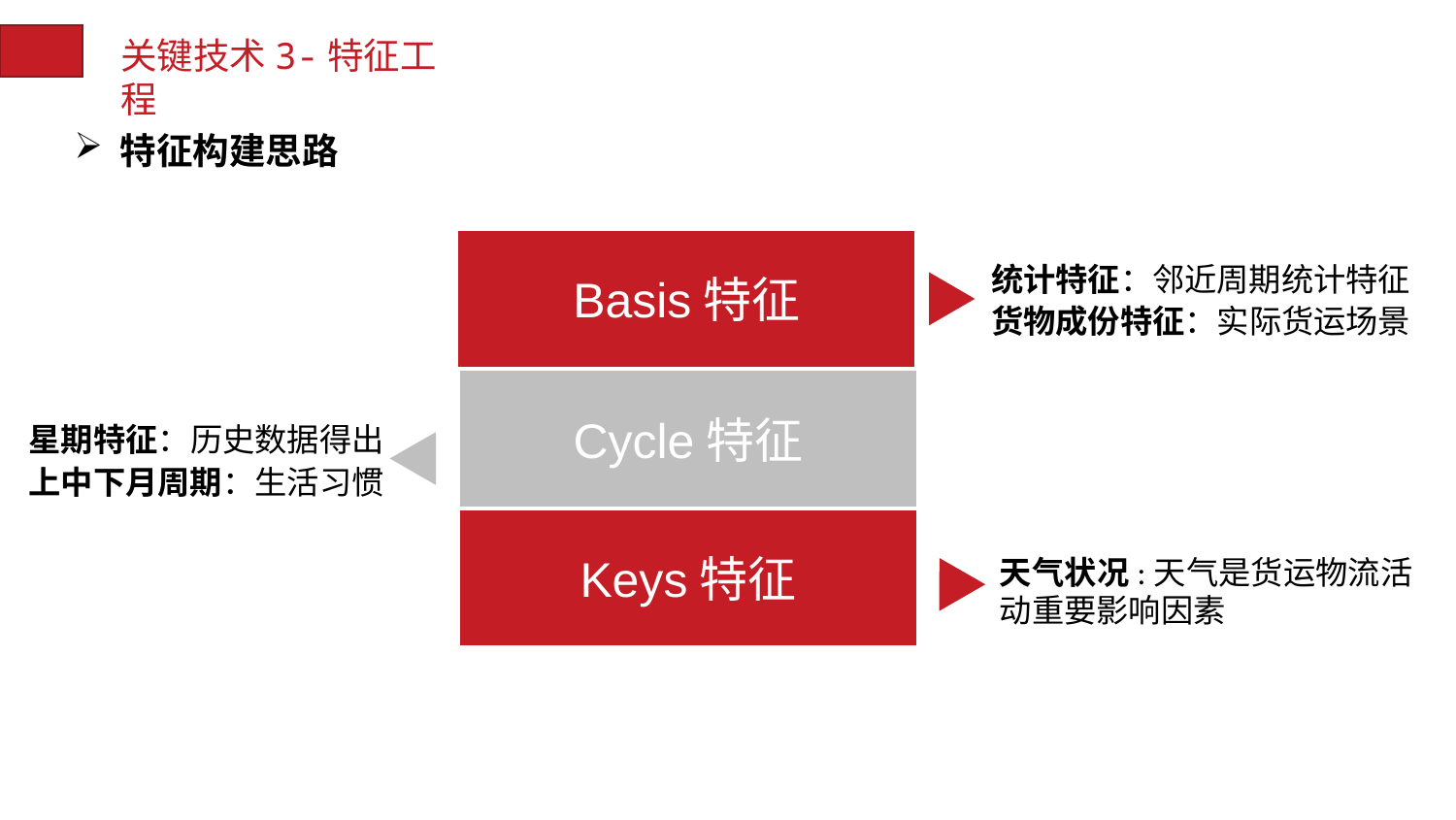

关键技术3-特征工程
特征构建思路
Basis特征
统计特征：邻近周期统计特征
货物成份特征：实际货运场景

Cycle特征
星期特征：历史数据得出
上中下月周期：生活习惯

Keys特征
天气状况:天气是货运物流活动重要影响因素